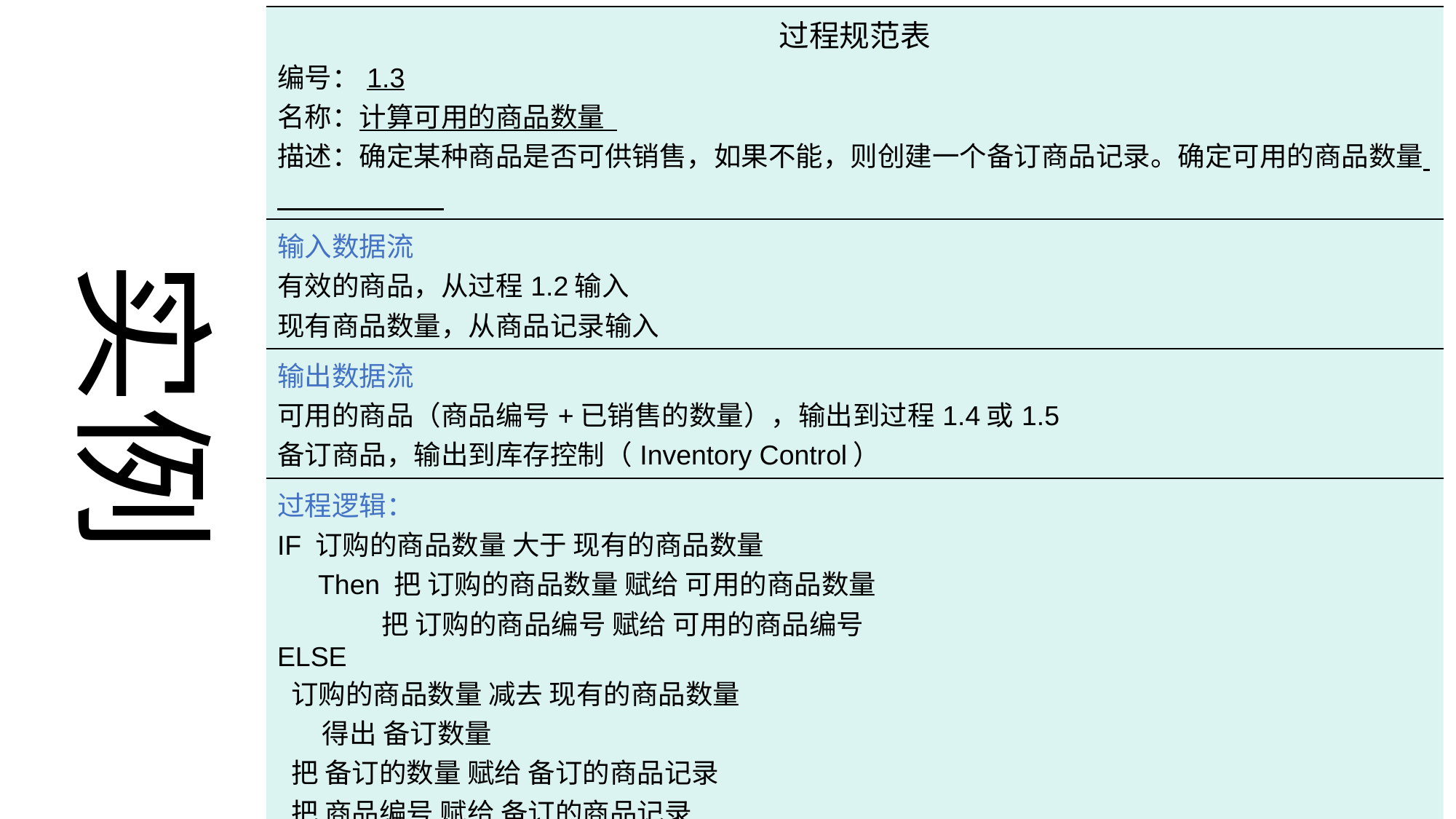

| 过程规范表 编号：1.3 名称：计算可用的商品数量 描述：确定某种商品是否可供销售，如果不能，则创建一个备订商品记录。确定可用的商品数量 |
| --- |
| 输入数据流 有效的商品，从过程1.2输入 现有商品数量，从商品记录输入 |
| 输出数据流 可用的商品（商品编号+已销售的数量），输出到过程1.4或1.5 备订商品，输出到库存控制（Inventory Control） |
| 过程逻辑： IF 订购的商品数量 大于 现有的商品数量 Then 把 订购的商品数量 赋给 可用的商品数量 把 订购的商品编号 赋给 可用的商品编号 ELSE 订购的商品数量 减去 现有的商品数量 得出 备订数量 把 备订的数量 赋给 备订的商品记录 把 商品编号 赋给 备订的商品记录 写入 备订的商品记录 把现有 商品数量 赋给 可用的商品数量 把 订购的商品编号 赋给 可用的商品编号 ENDIF |

实例